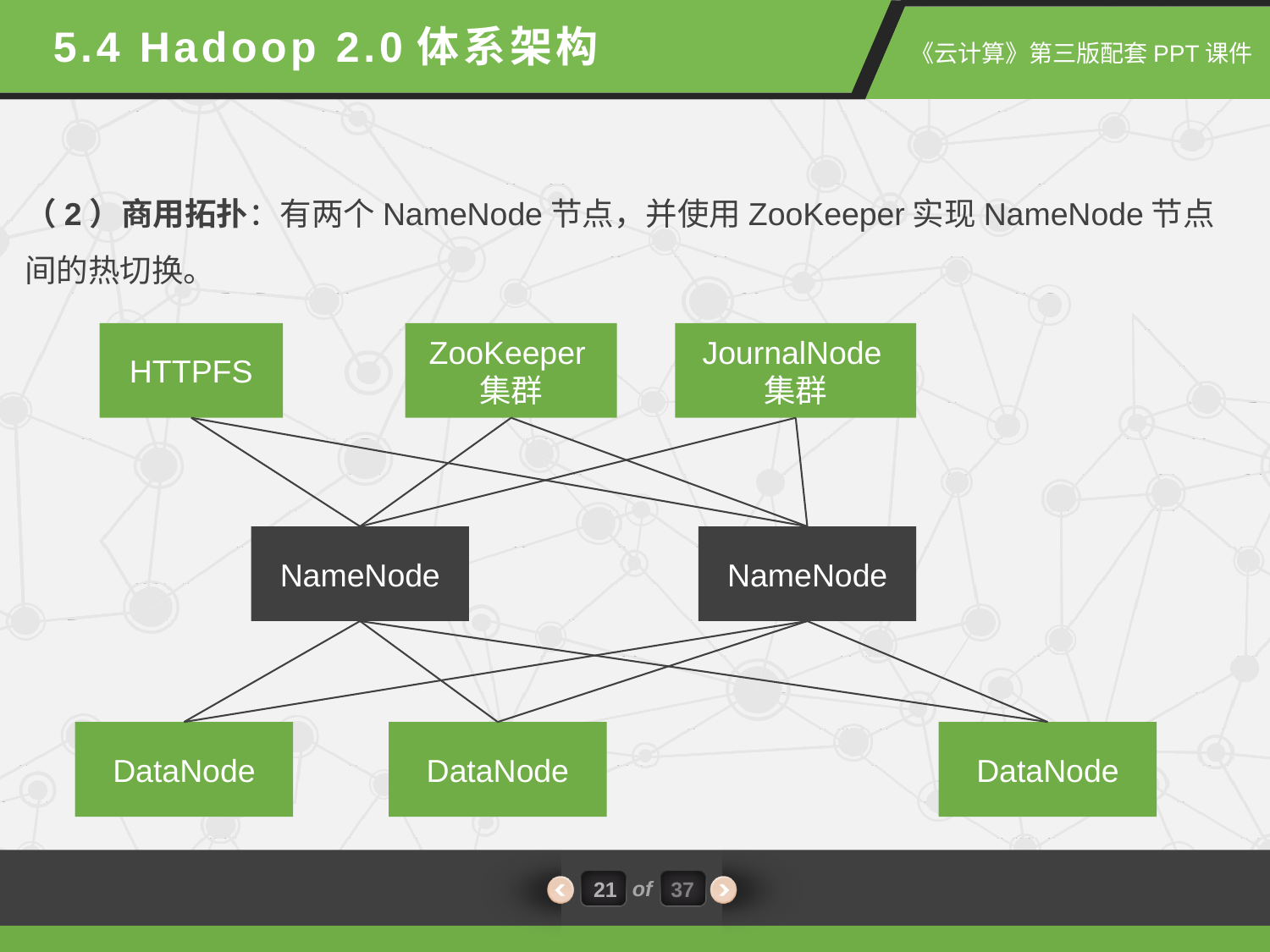

5.4 Hadoop 2.0体系架构
（2）商用拓扑：有两个NameNode节点，并使用ZooKeeper实现NameNode节点间的热切换。
HTTPFS
ZooKeeper集群
JournalNode集群
NameNode
NameNode
DataNode
DataNode
DataNode
21